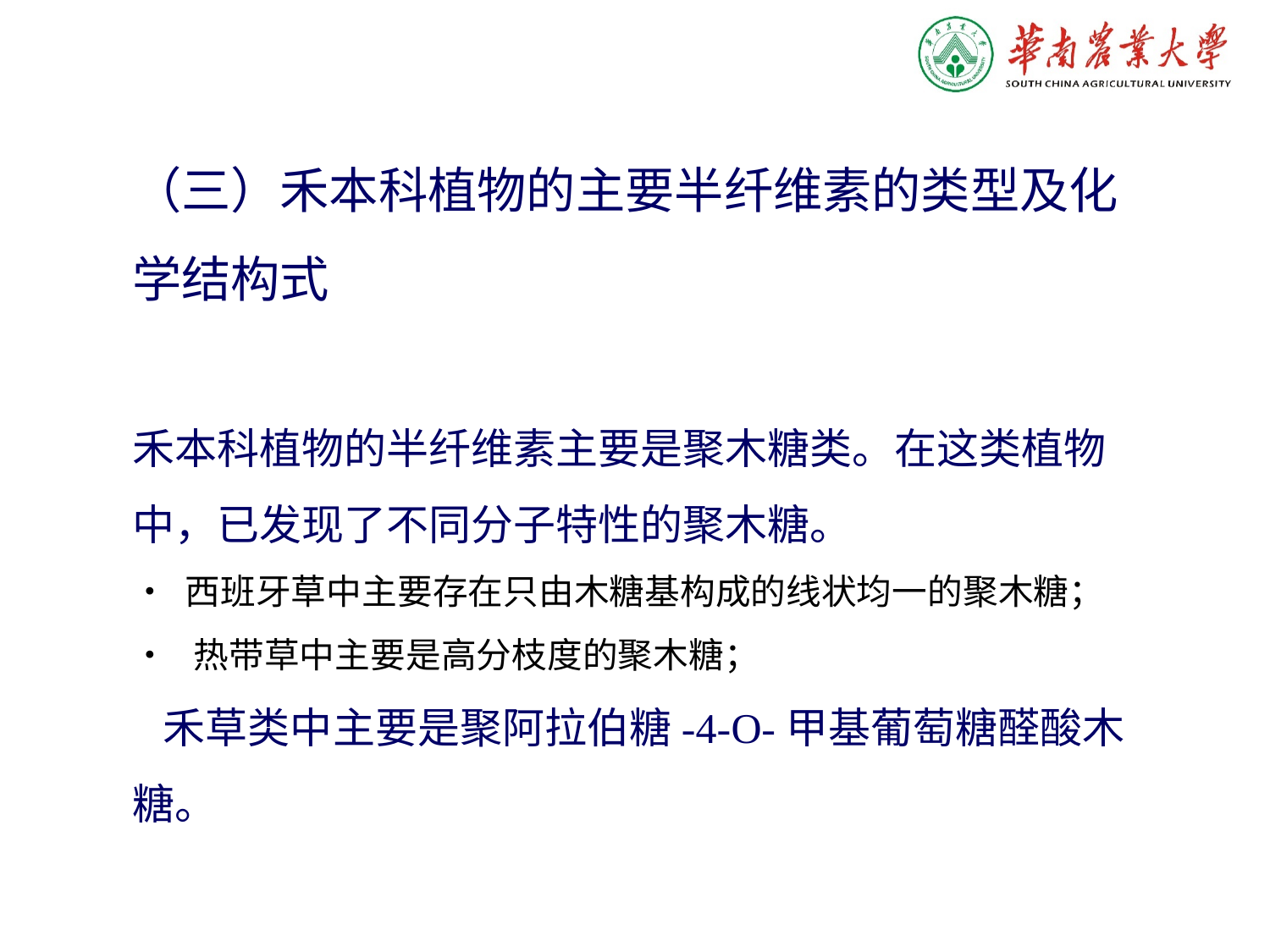

（三）禾本科植物的主要半纤维素的类型及化学结构式
禾本科植物的半纤维素主要是聚木糖类。在这类植物中，已发现了不同分子特性的聚木糖。
• 西班牙草中主要存在只由木糖基构成的线状均一的聚木糖；
• 热带草中主要是高分枝度的聚木糖；
 禾草类中主要是聚阿拉伯糖-4-O-甲基葡萄糖醛酸木糖。